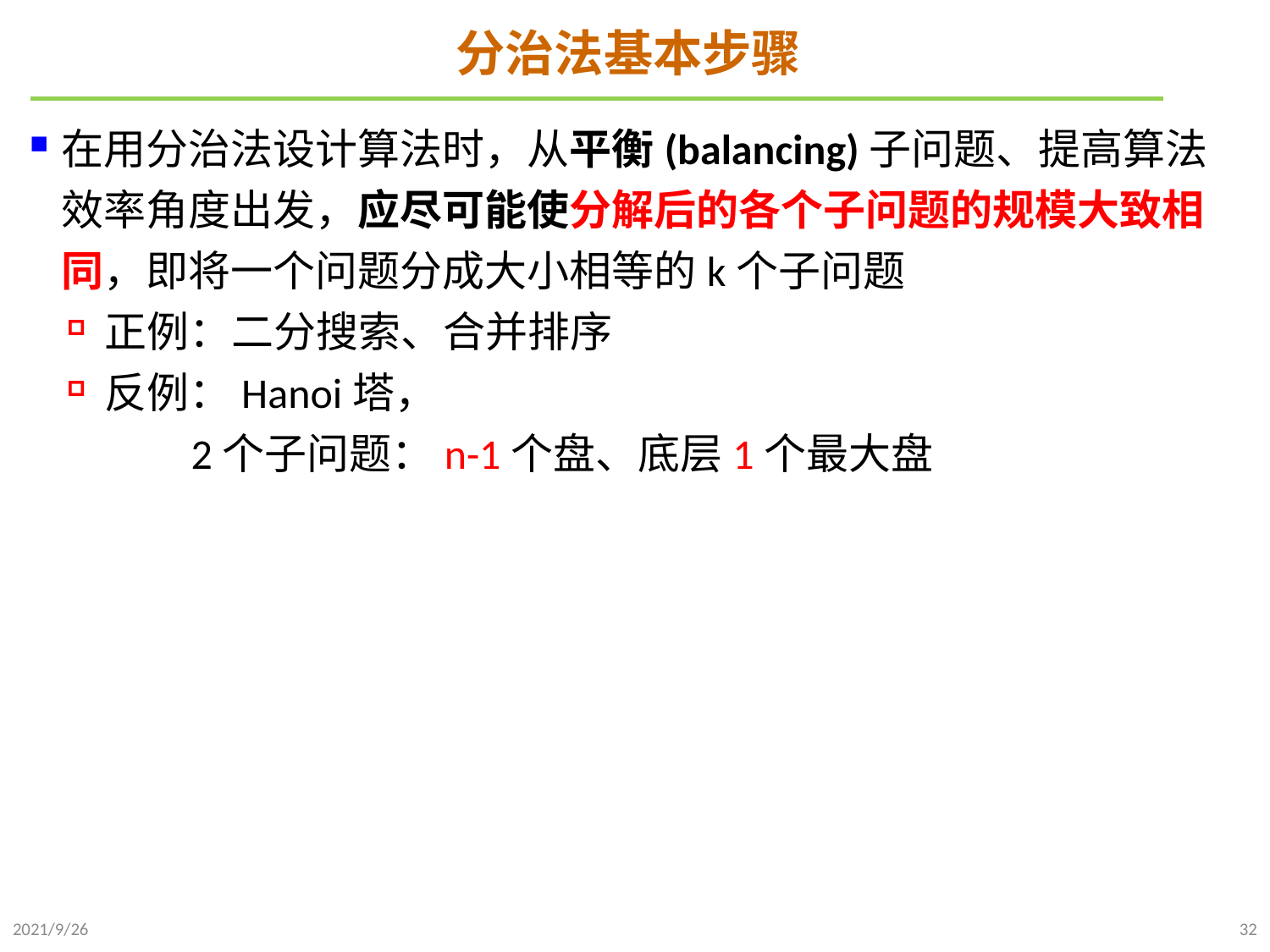

# 分治法基本步骤
在用分治法设计算法时，从平衡(balancing)子问题、提高算法效率角度出发，应尽可能使分解后的各个子问题的规模大致相同，即将一个问题分成大小相等的k个子问题
正例：二分搜索、合并排序
反例：Hanoi塔，
             2个子问题：n-1个盘、底层1个最大盘

2021/9/26
32